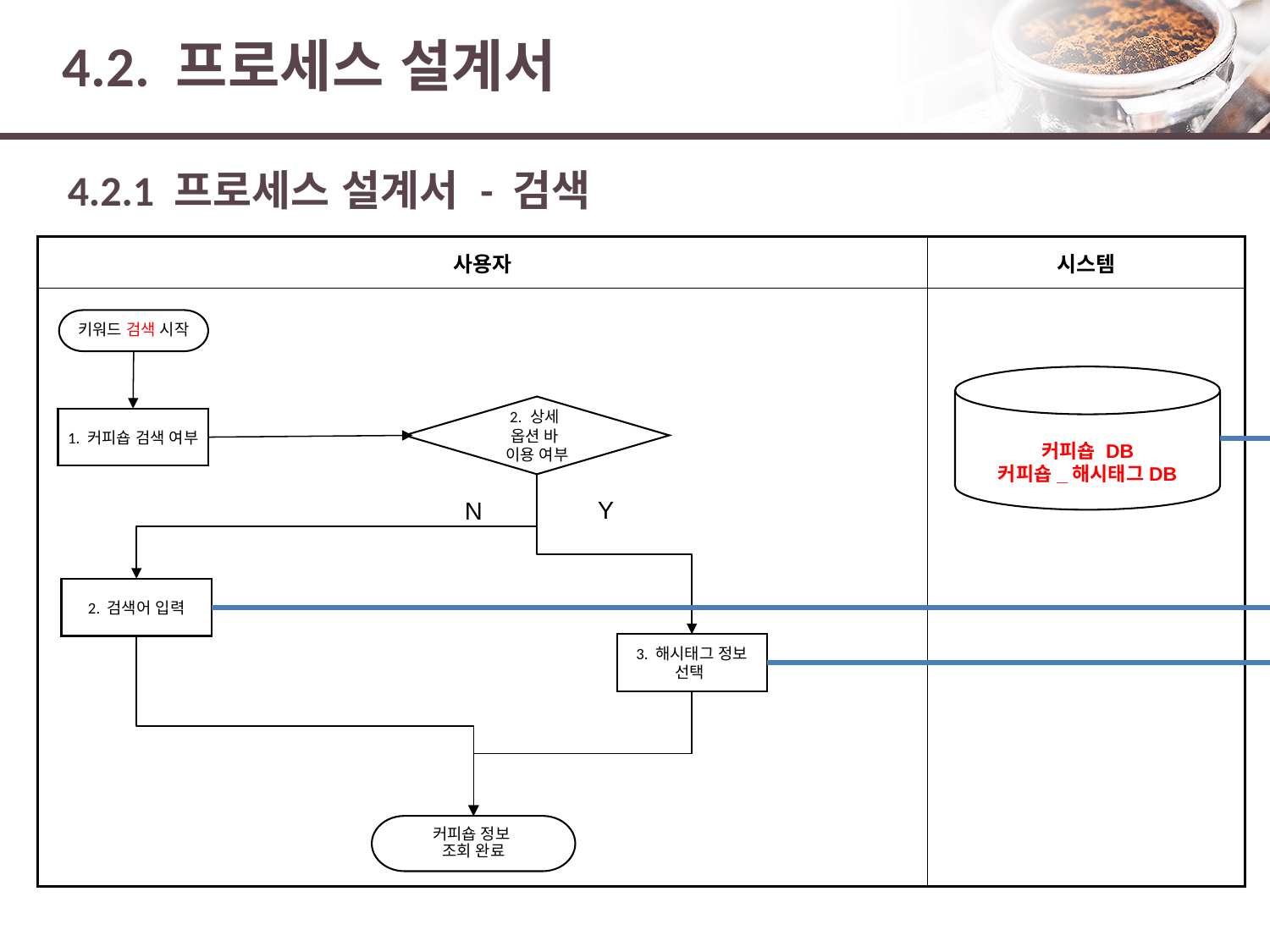

# 4.2. 프로세스 설계서
4.2.1 프로세스 설계서 - 검색
| 사용자 | 시스템 |
| --- | --- |
|  |  |
키워드 검색 시작

커피숍 DB
커피숍_해시태그DB
2. 상세
옵션 바
이용 여부
1. 커피숍 검색 여부
Y
N
2. 검색어 입력
3. 해시태그 정보
선택
커피숍 정보
조회 완료